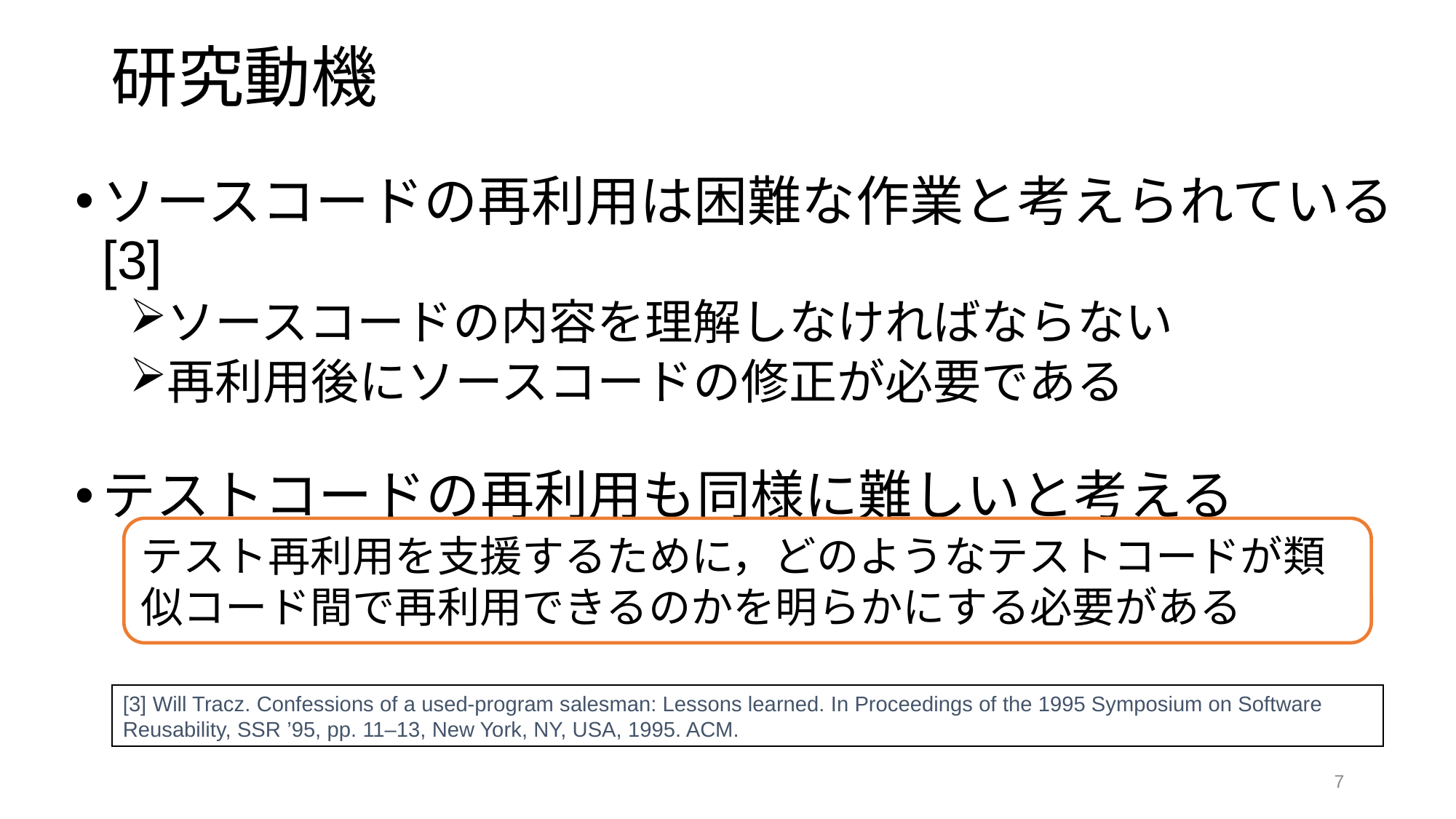

# 研究動機
ソースコードの再利用は困難な作業と考えられている[3]
ソースコードの内容を理解しなければならない
再利用後にソースコードの修正が必要である

テストコードの再利用も同様に難しいと考える

テスト再利用を支援するために，どのようなテストコードが類似コード間で再利用できるのかを明らかにする必要がある
[3] Will Tracz. Confessions of a used-program salesman: Lessons learned. In Proceedings of the 1995 Symposium on Software Reusability, SSR ’95, pp. 11–13, New York, NY, USA, 1995. ACM.
7